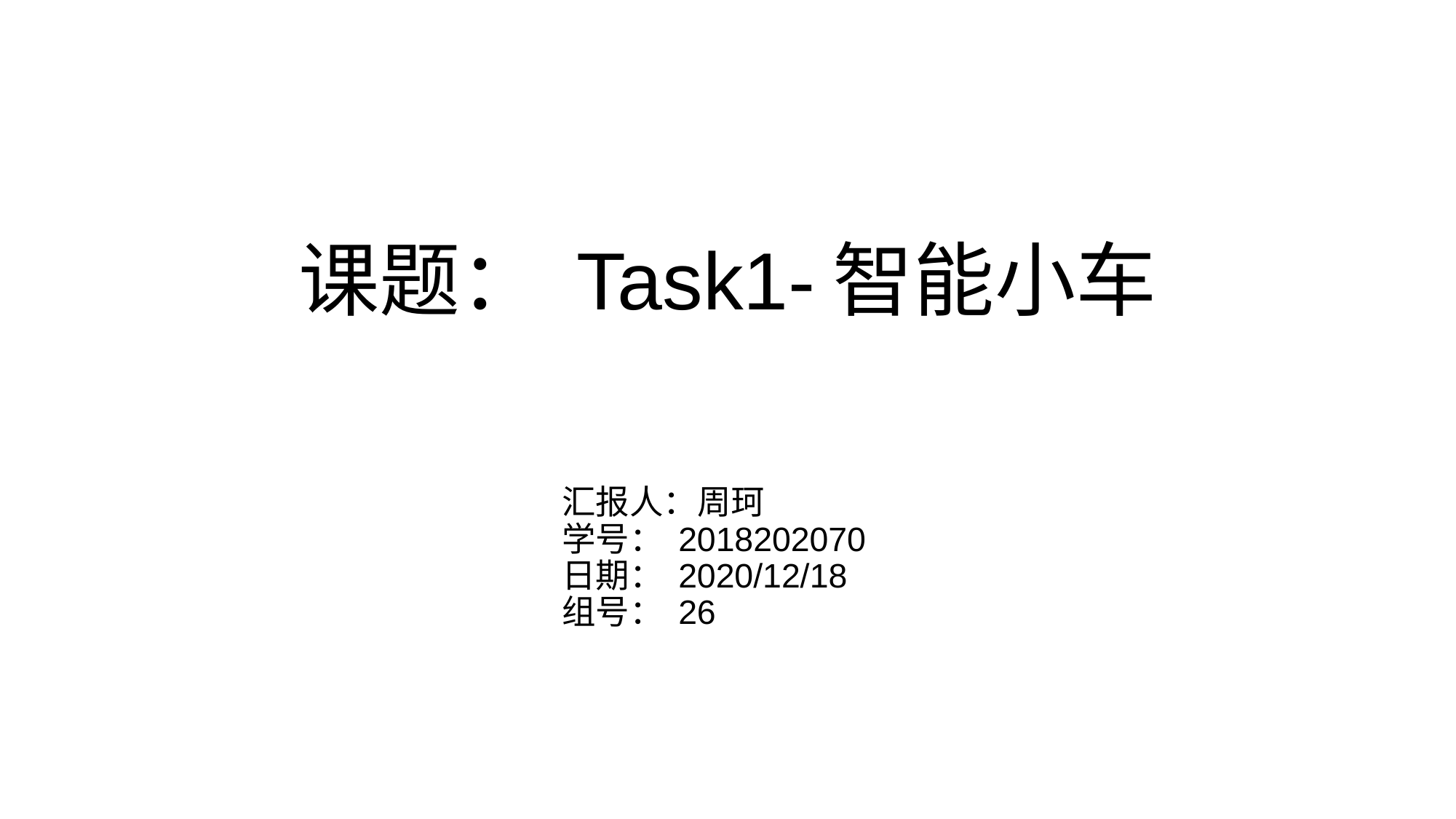

# 课题： Task1-智能小车
汇报人：周珂
学号： 2018202070
日期： 2020/12/18
组号： 26